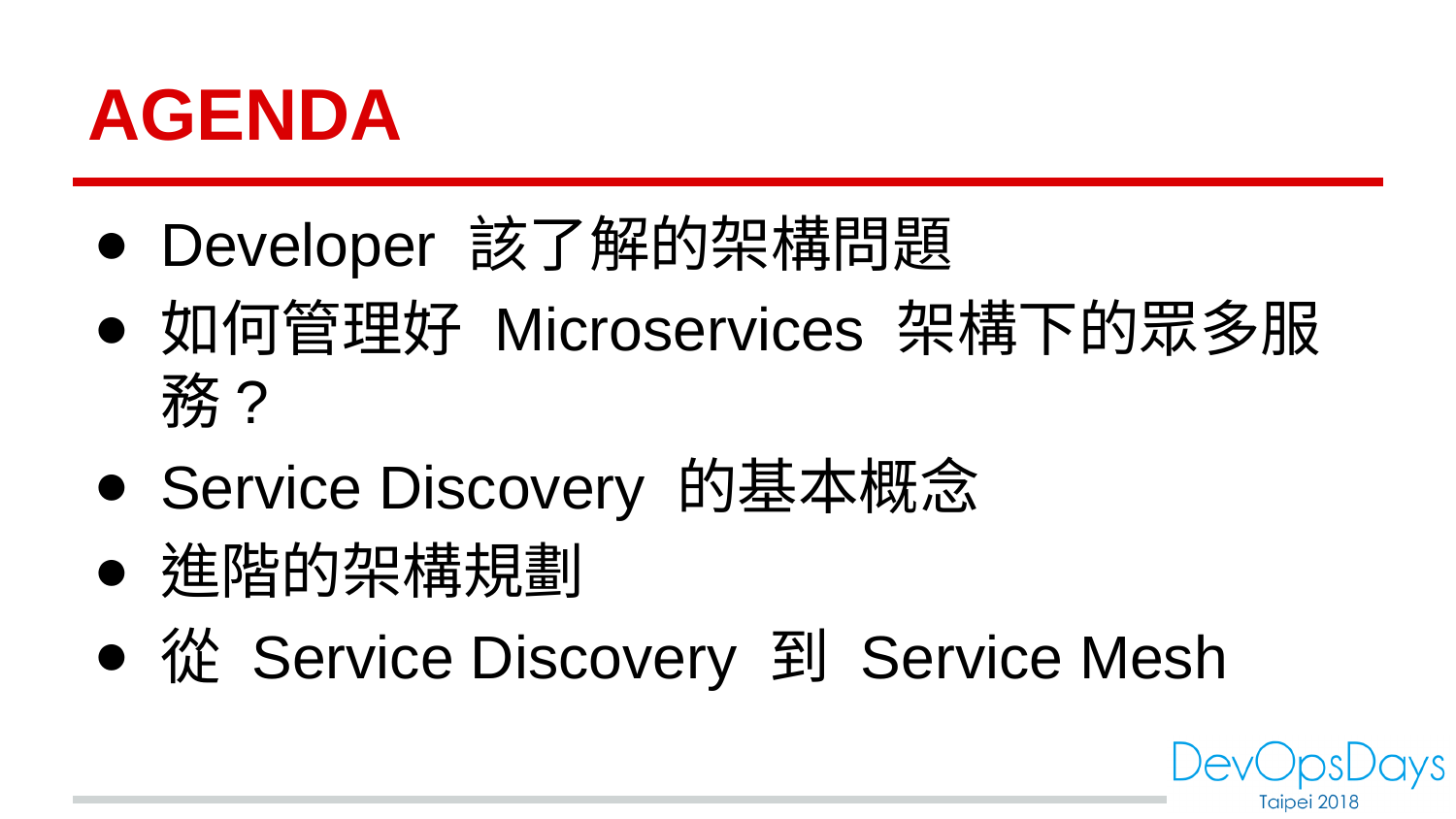

# AGENDA
Developer 該了解的架構問題
如何管理好 Microservices 架構下的眾多服務?
Service Discovery 的基本概念
進階的架構規劃
從 Service Discovery 到 Service Mesh